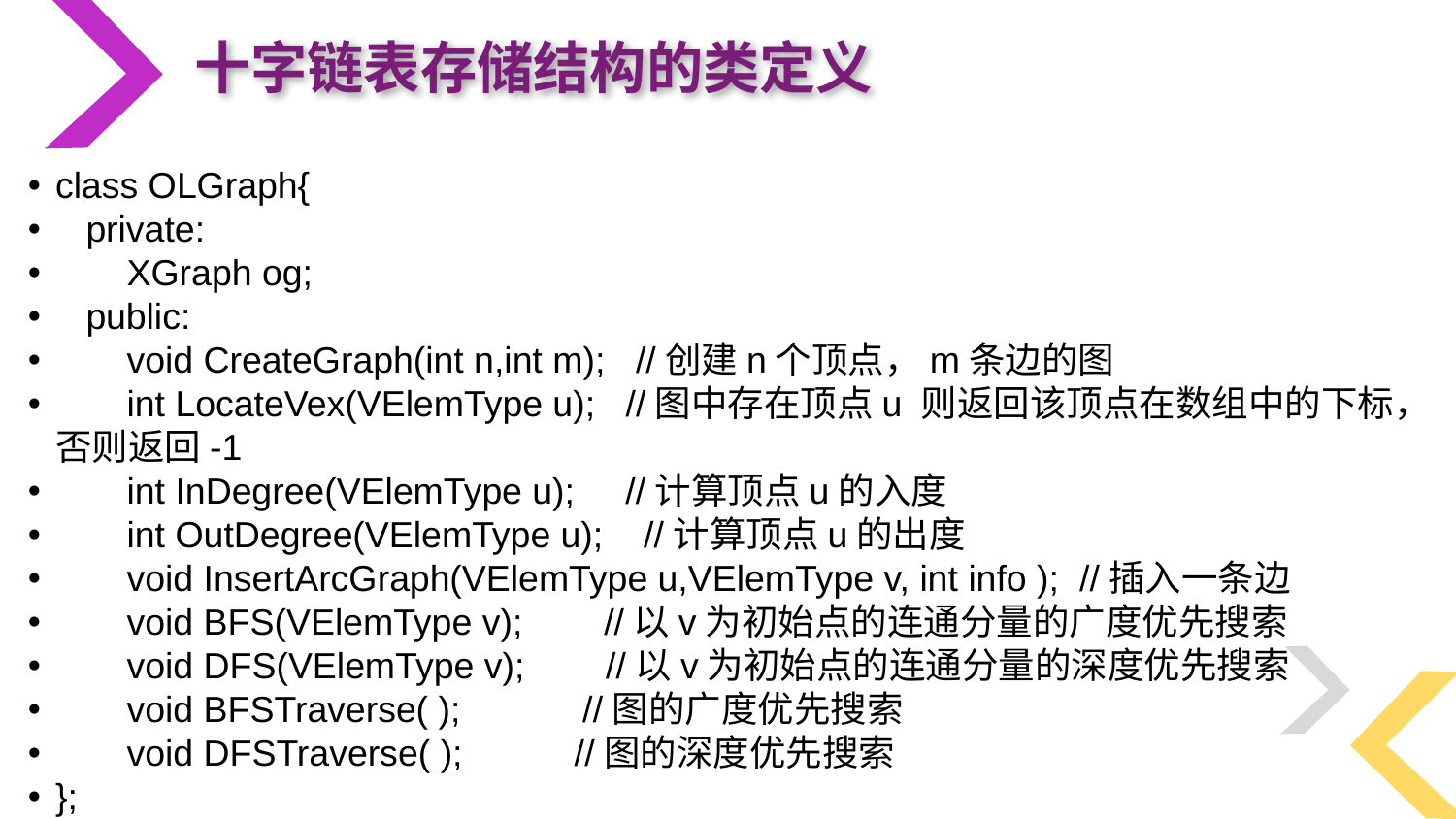

十字链表存储结构的类定义

class OLGraph{
   private:
       XGraph og;
   public:
       void CreateGraph(int n,int m);   //创建n个顶点，m条边的图
       int LocateVex(VElemType u);   //图中存在顶点u 则返回该顶点在数组中的下标，否则返回-1
       int InDegree(VElemType u);     //计算顶点u的入度
       int OutDegree(VElemType u);    //计算顶点u的出度
       void InsertArcGraph(VElemType u,VElemType v, int info );  //插入一条边
       void BFS(VElemType v);        //以v为初始点的连通分量的广度优先搜索
       void DFS(VElemType v);        //以v为初始点的连通分量的深度优先搜索
       void BFSTraverse( );            //图的广度优先搜索
       void DFSTraverse( );           //图的深度优先搜索
};